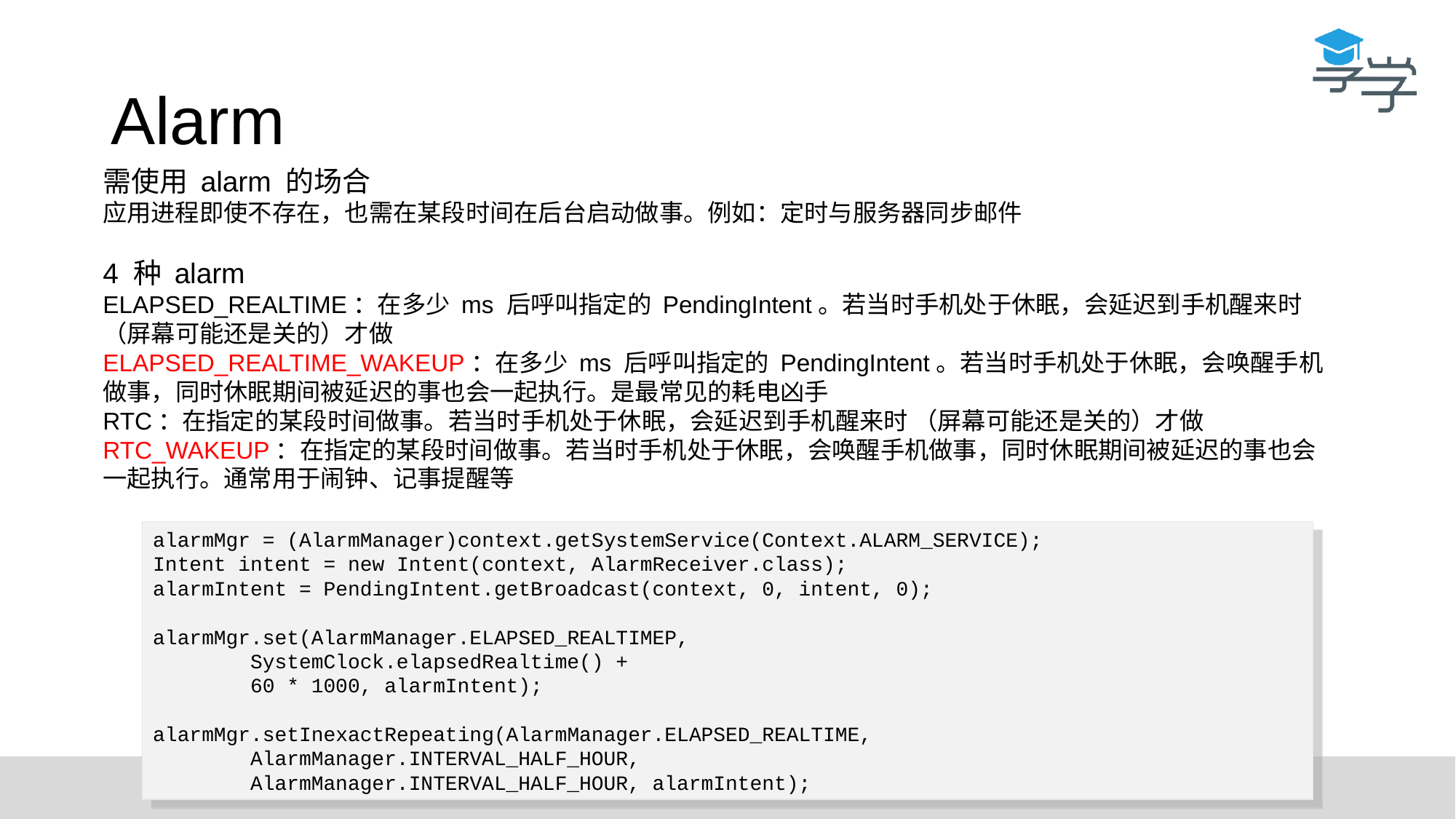

# Alarm
需使用 alarm 的场合
应用进程即使不存在，也需在某段时间在后台启动做事。例如：定时与服务器同步邮件

4 种 alarm
ELAPSED_REALTIME：在多少 ms 后呼叫指定的 PendingIntent。若当时手机处于休眠，会延迟到手机醒来时 （屏幕可能还是关的）才做
ELAPSED_REALTIME_WAKEUP：在多少 ms 后呼叫指定的 PendingIntent。若当时手机处于休眠，会唤醒手机做事，同时休眠期间被延迟的事也会一起执行。是最常见的耗电凶手
RTC：在指定的某段时间做事。若当时手机处于休眠，会延迟到手机醒来时 （屏幕可能还是关的）才做
RTC_WAKEUP：在指定的某段时间做事。若当时手机处于休眠，会唤醒手机做事，同时休眠期间被延迟的事也会一起执行。通常用于闹钟、记事提醒等

alarmMgr = (AlarmManager)context.getSystemService(Context.ALARM_SERVICE);
Intent intent = new Intent(context, AlarmReceiver.class);
alarmIntent = PendingIntent.getBroadcast(context, 0, intent, 0);

alarmMgr.set(AlarmManager.ELAPSED_REALTIMEP,
        SystemClock.elapsedRealtime() +
        60 * 1000, alarmIntent);

alarmMgr.setInexactRepeating(AlarmManager.ELAPSED_REALTIME,
        AlarmManager.INTERVAL_HALF_HOUR,
        AlarmManager.INTERVAL_HALF_HOUR, alarmIntent);
34